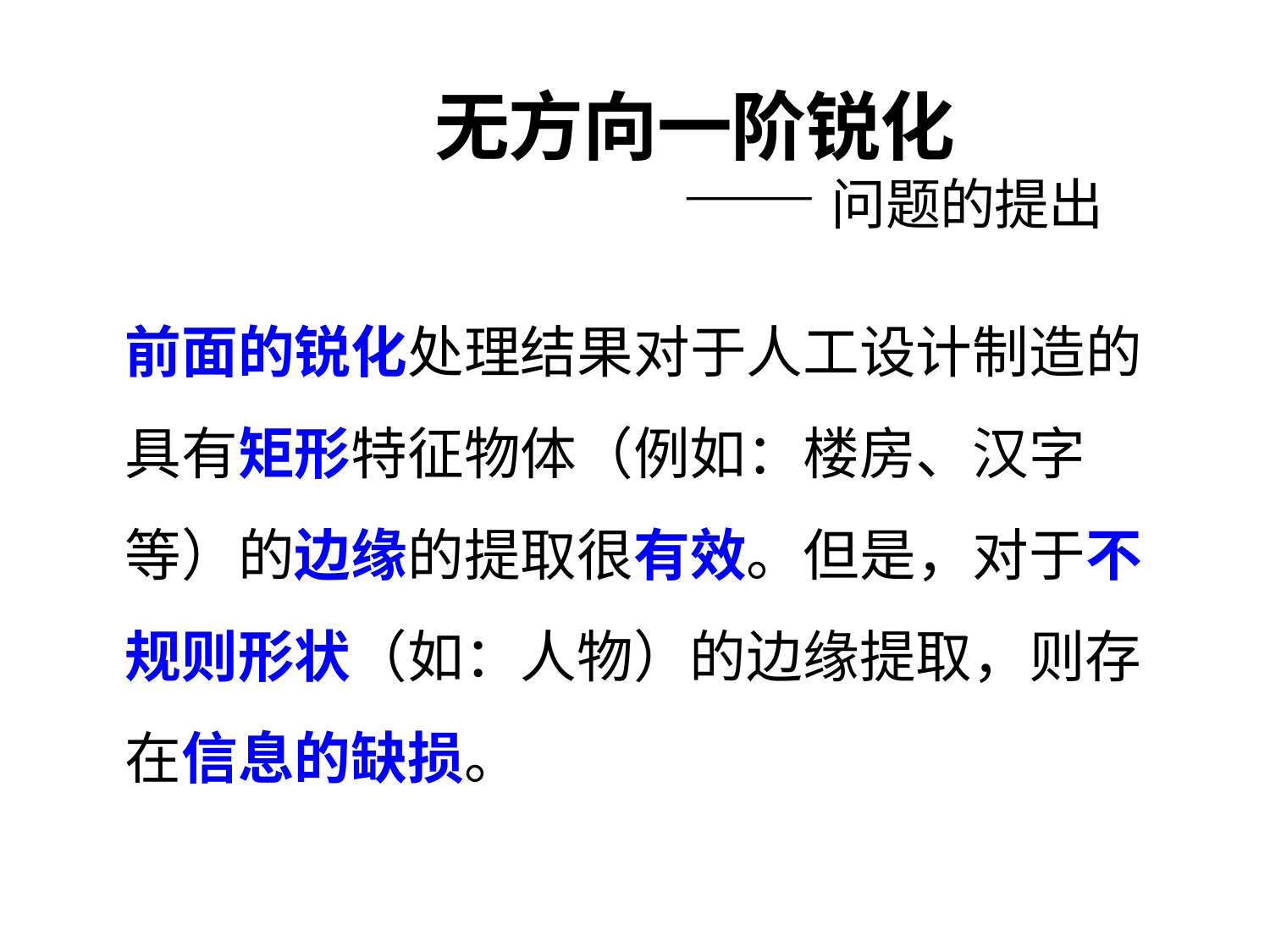

# 无方向一阶锐化 —— 问题的提出
前面的锐化处理结果对于人工设计制造的具有矩形特征物体（例如：楼房、汉字等）的边缘的提取很有效。但是，对于不规则形状（如：人物）的边缘提取，则存在信息的缺损。